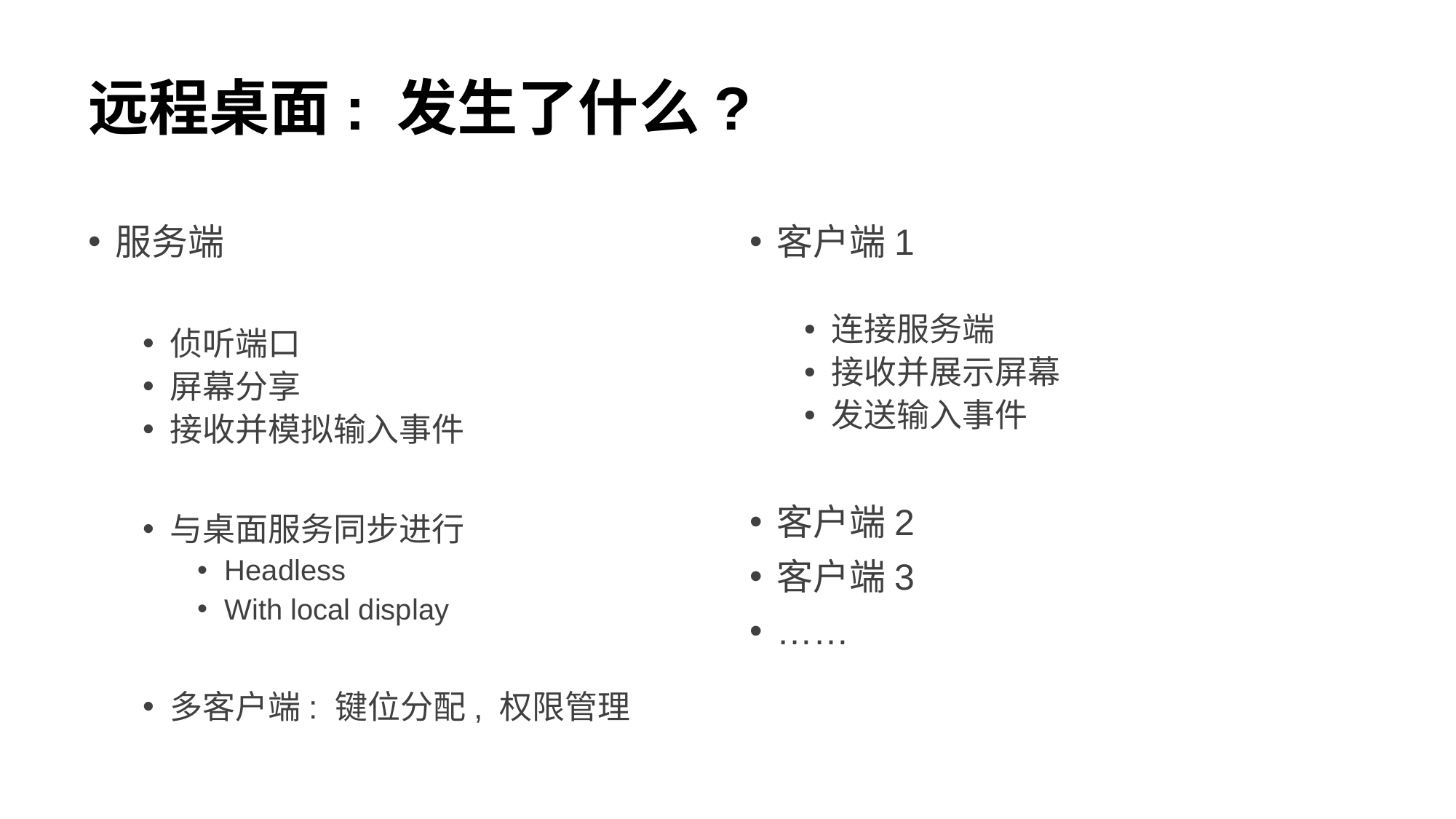

# 远程桌面: 发生了什么?
服务端

侦听端口
屏幕分享
接收并模拟输入事件

与桌面服务同步进行
Headless
With local display

多客户端: 键位分配, 权限管理
客户端1

连接服务端
接收并展示屏幕
发送输入事件

客户端2
客户端3
……